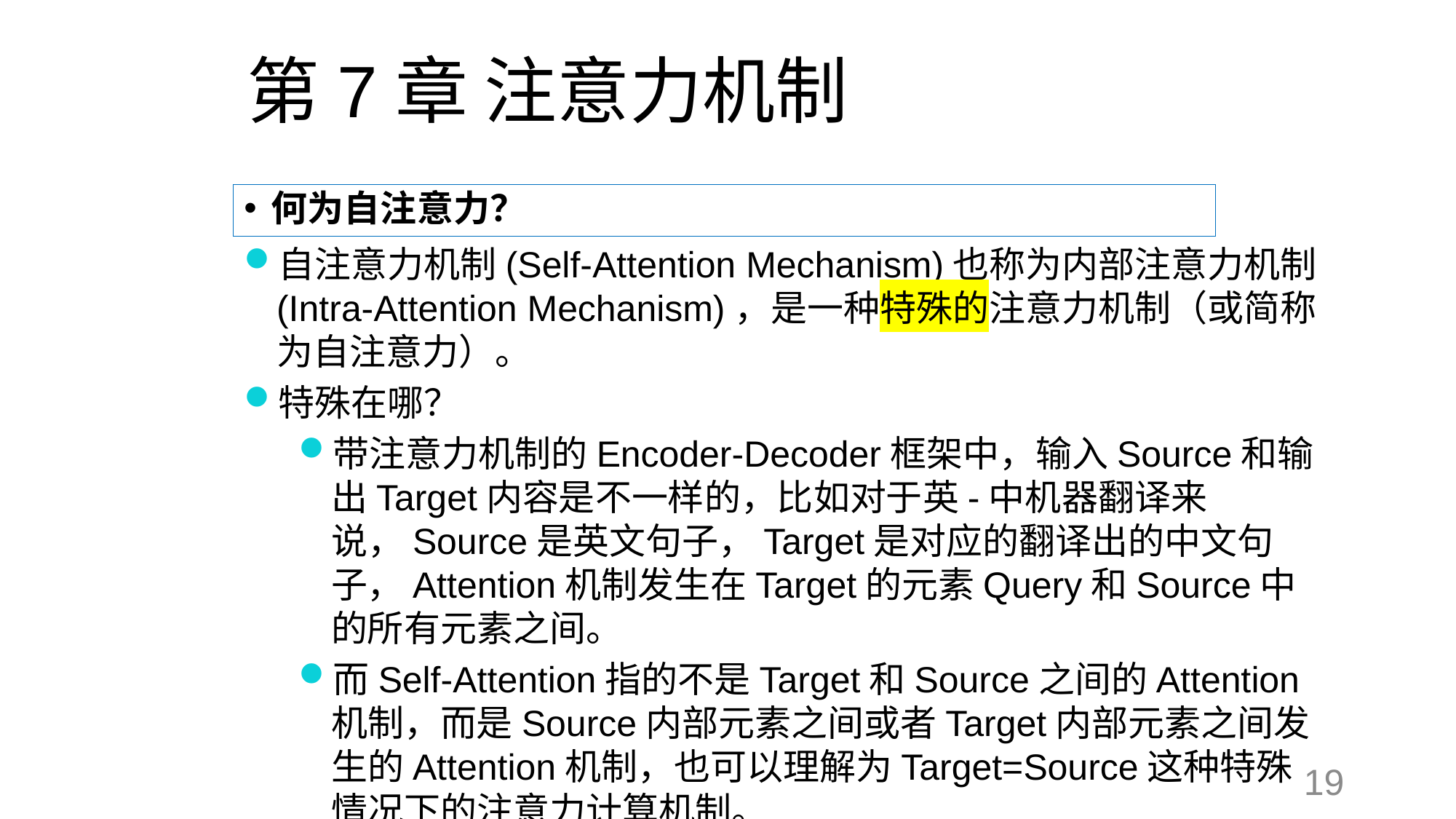

# 第7章 注意力机制
何为自注意力？
自注意力机制(Self-Attention Mechanism)也称为内部注意力机制(Intra-Attention Mechanism)，是一种特殊的注意力机制（或简称为自注意力）。
特殊在哪？
带注意力机制的Encoder-Decoder框架中，输入Source和输出Target内容是不一样的，比如对于英-中机器翻译来说，Source是英文句子，Target是对应的翻译出的中文句子，Attention机制发生在Target的元素Query和Source中的所有元素之间。
而Self-Attention指的不是Target和Source之间的Attention机制，而是Source内部元素之间或者Target内部元素之间发生的Attention机制，也可以理解为Target=Source这种特殊情况下的注意力计算机制。

19